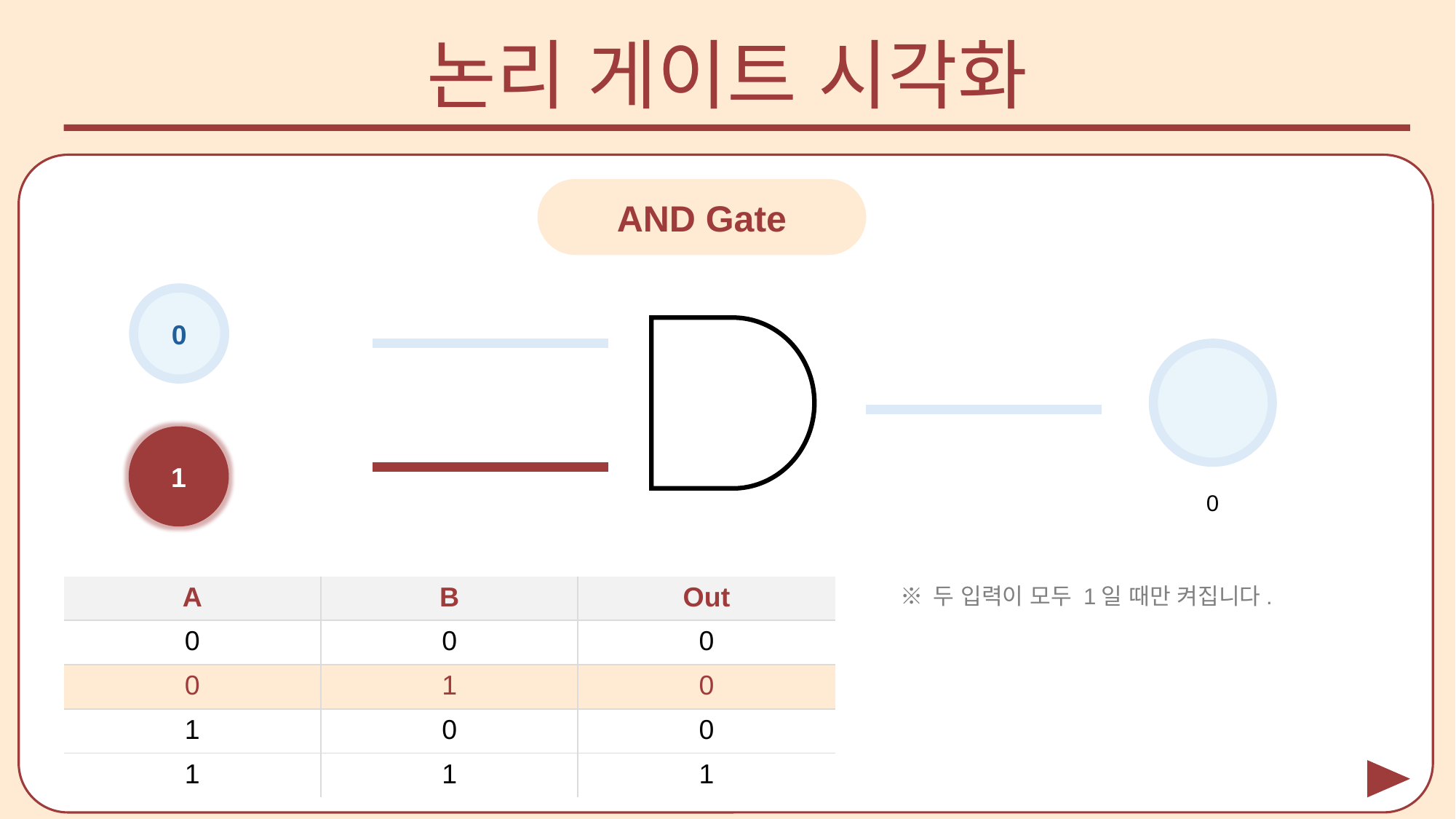

논리 게이트 시각화

AND Gate
0

1
0
| A | B | Out |
| --- | --- | --- |
| 0 | 0 | 0 |
| 0 | 1 | 0 |
| 1 | 0 | 0 |
| 1 | 1 | 1 |
※ 두 입력이 모두 1일 때만 켜집니다.